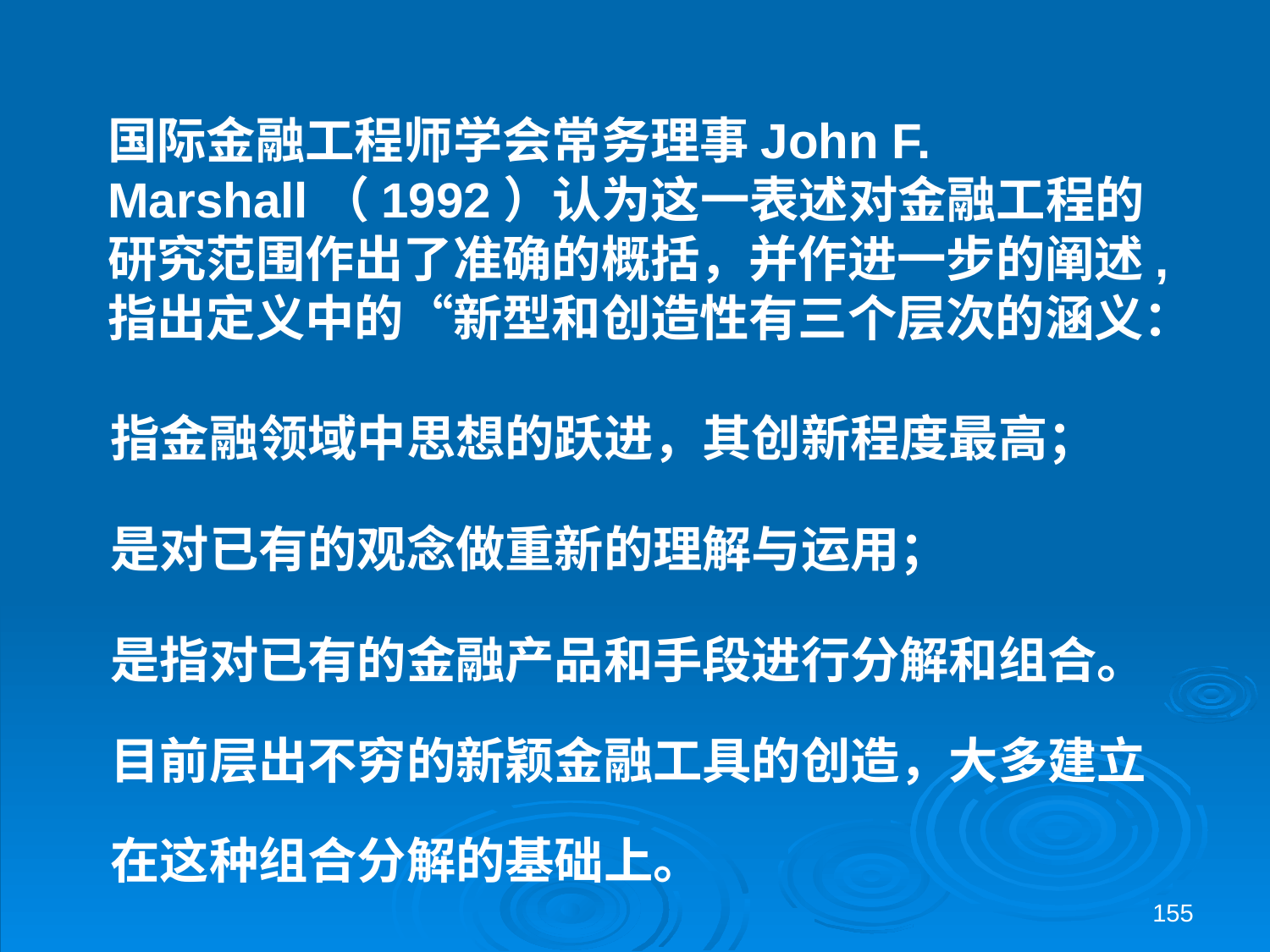

# 国际金融工程师学会常务理事John F. Marshall（1992）认为这一表述对金融工程的研究范围作出了准确的概括，并作进一步的阐述,指出定义中的“新型和创造性有三个层次的涵义：
指金融领域中思想的跃进，其创新程度最高；
是对已有的观念做重新的理解与运用；
是指对已有的金融产品和手段进行分解和组合。目前层出不穷的新颖金融工具的创造，大多建立在这种组合分解的基础上。
155